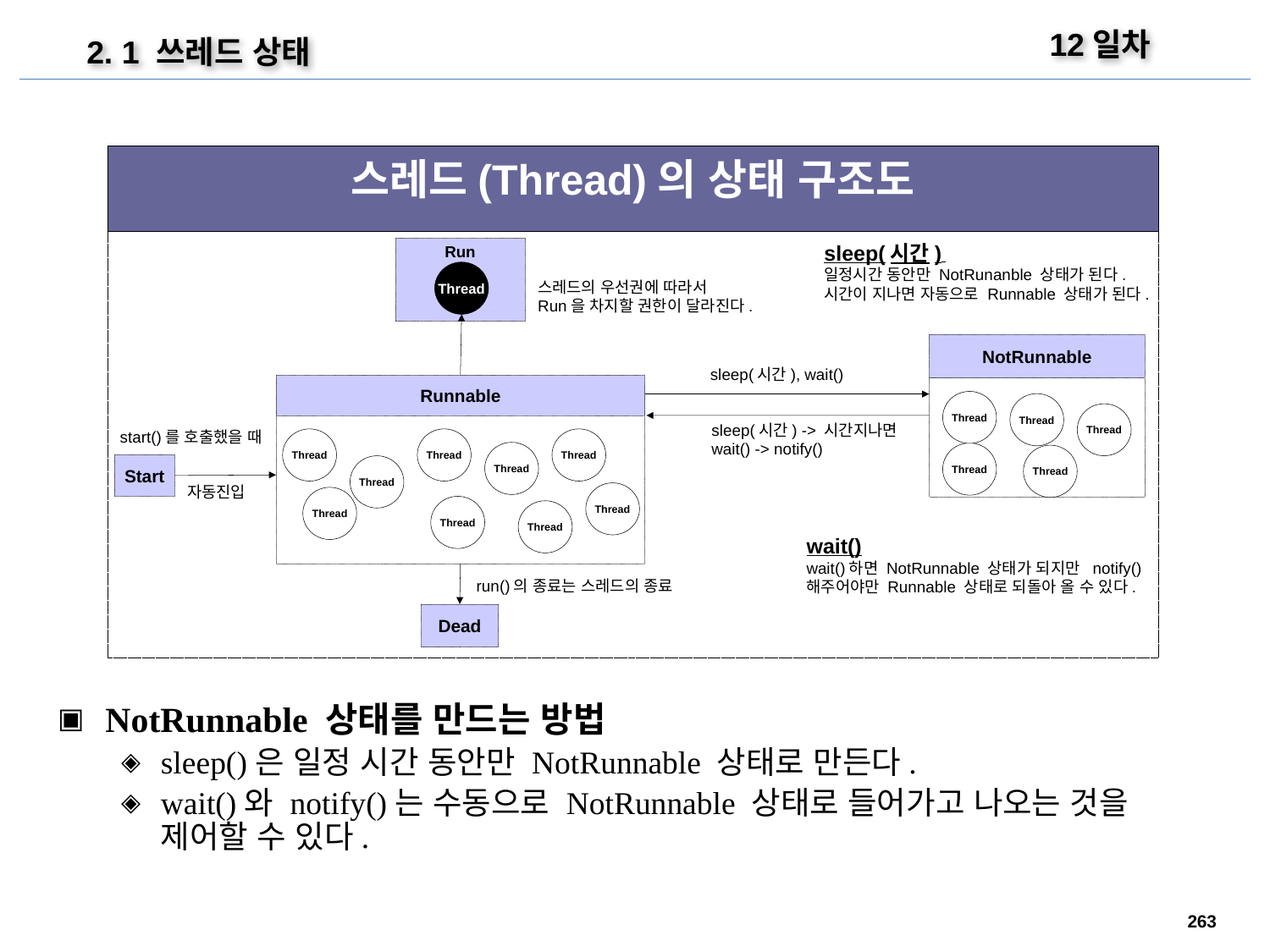

12일차
2. 1 쓰레드 상태
스레드(Thread)의 상태 구조도

sleep(시간)
일정시간 동안만 NotRunanble 상태가 된다.
시간이 지나면 자동으로 Runnable 상태가 된다.
Run

Thread
스레드의 우선권에 따라서
Run을 차지할 권한이 달라진다.
NotRunnable
sleep(시간), wait()
Runnable

Thread
Thread
Thread
sleep(시간) -> 시간지나면
wait() -> notify()

start()를 호출했을 때
Thread
Thread
Thread
Thread
Thread
Thread
Start
Thread
자동진입
Thread
Thread
Thread
Thread

wait()
wait()하면 NotRunnable 상태가 되지만  notify()
해주어야만 Runnable 상태로 되돌아 올 수 있다.

run()의 종료는 스레드의 종료
Dead
NotRunnable 상태를 만드는 방법
sleep()은 일정 시간 동안만 NotRunnable 상태로 만든다.
wait()와 notify()는 수동으로 NotRunnable 상태로 들어가고 나오는 것을 제어할 수 있다.